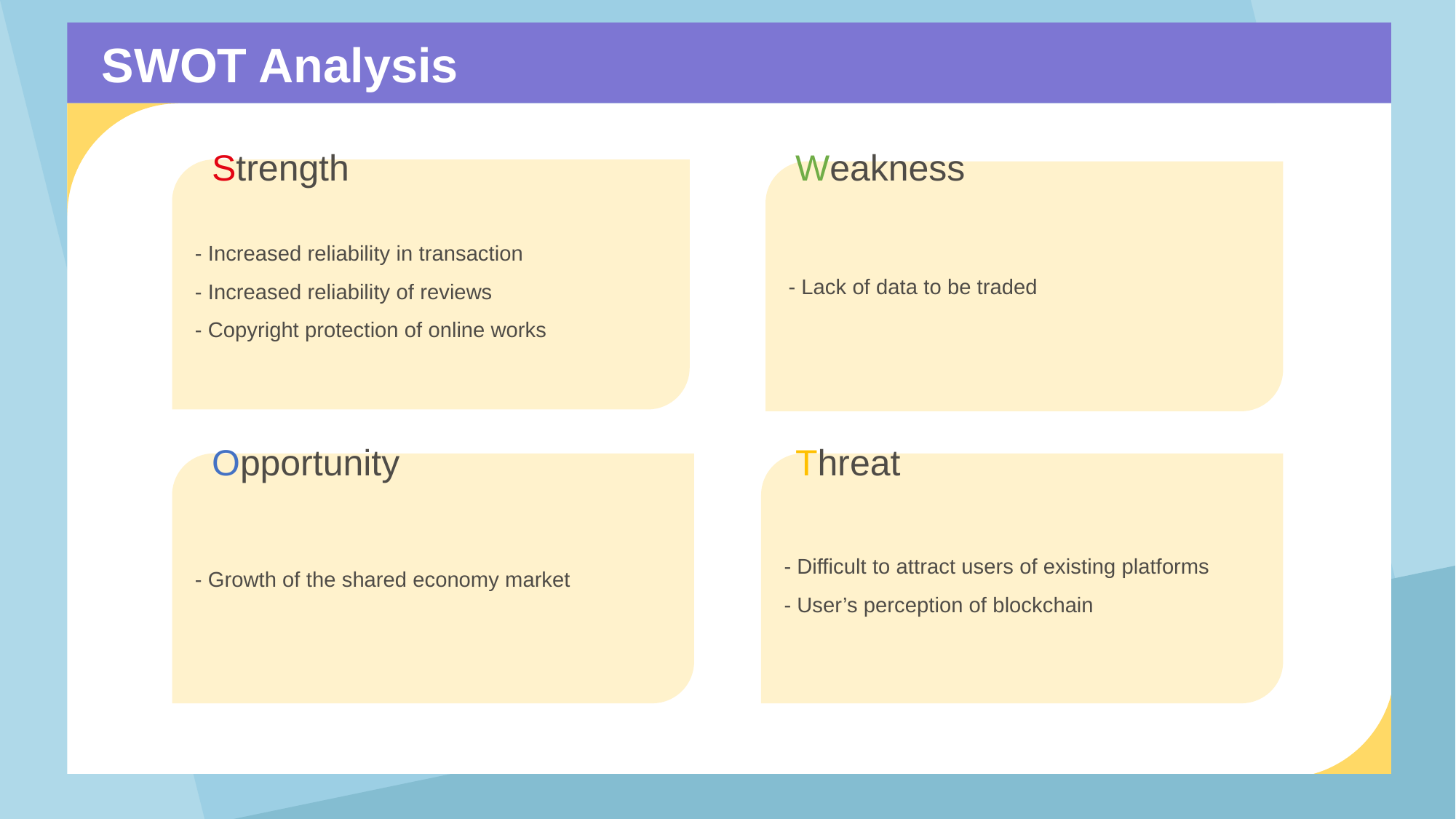

SWOT Analysis
1. 이방인이란 ?2. 이방인의 종류3. 난민의 수와 생명과 나눔의 관점에서의 문제4. 난민을 위한 복지제도의 종류 5. 복지제도의 문제점6. 실천 팁 7. 생명과 나눔의 재정의 1. 이방인이란 ?2. 이방인의 종류3. 난민의 수와 생명과 나눔의 관점에서의 문제4. 난민을 위한 복지제도의 종류 5. 복지제도의 문제점6. 실천 팁 7. 생명과 나눔의 재정의 1. 이방인이란

Strength
Weakness
- Increased reliability in transaction
- Increased reliability of reviews
- Copyright protection of online works
- Lack of data to be traded
Opportunity
Threat
- Growth of the shared economy market
- Difficult to attract users of existing platforms
- User’s perception of blockchain